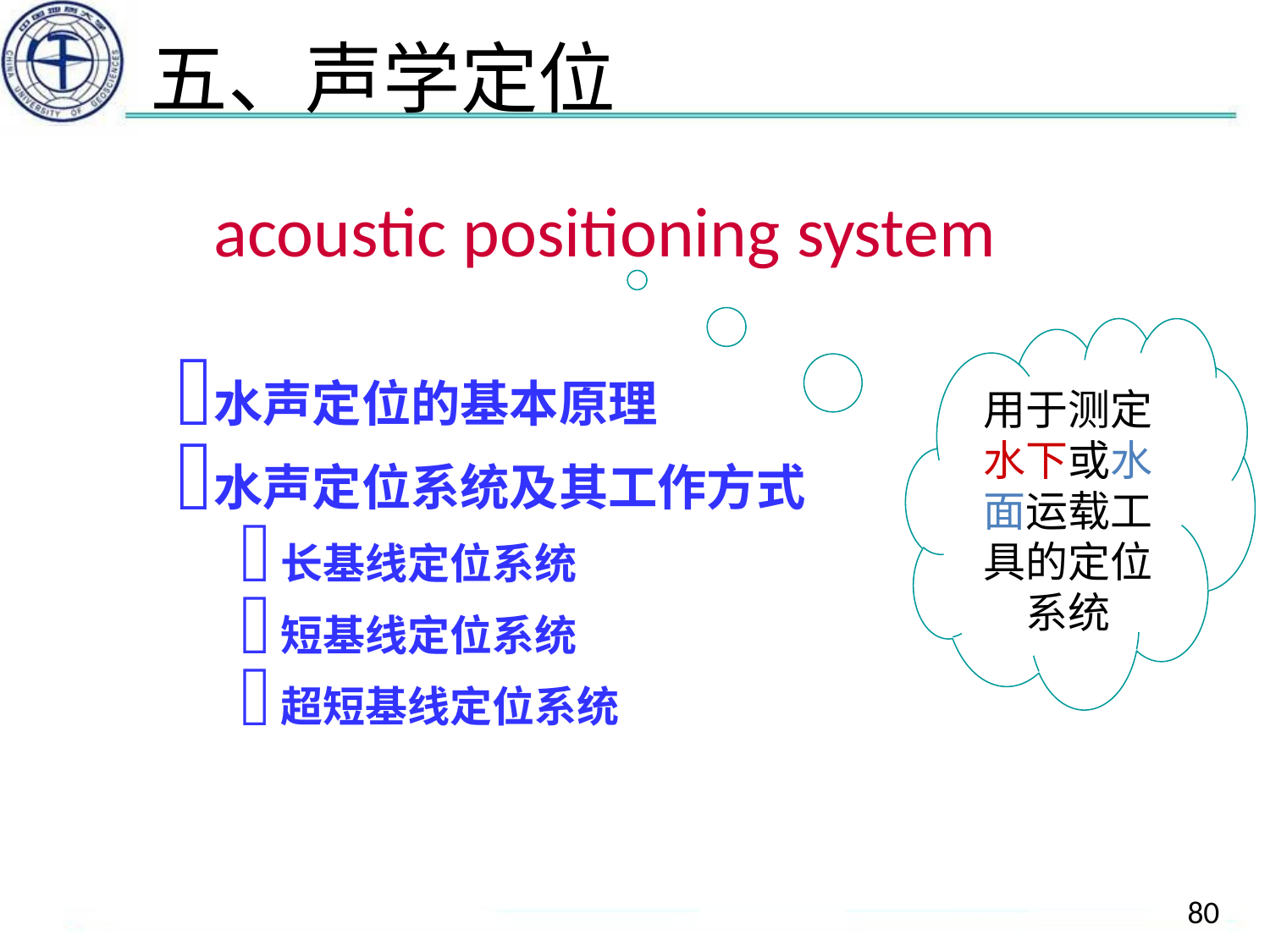

# 五、声学定位
acoustic positioning system
用于测定水下或水面运载工具的定位系统
水声定位的基本原理
水声定位系统及其工作方式
长基线定位系统
短基线定位系统
超短基线定位系统
80